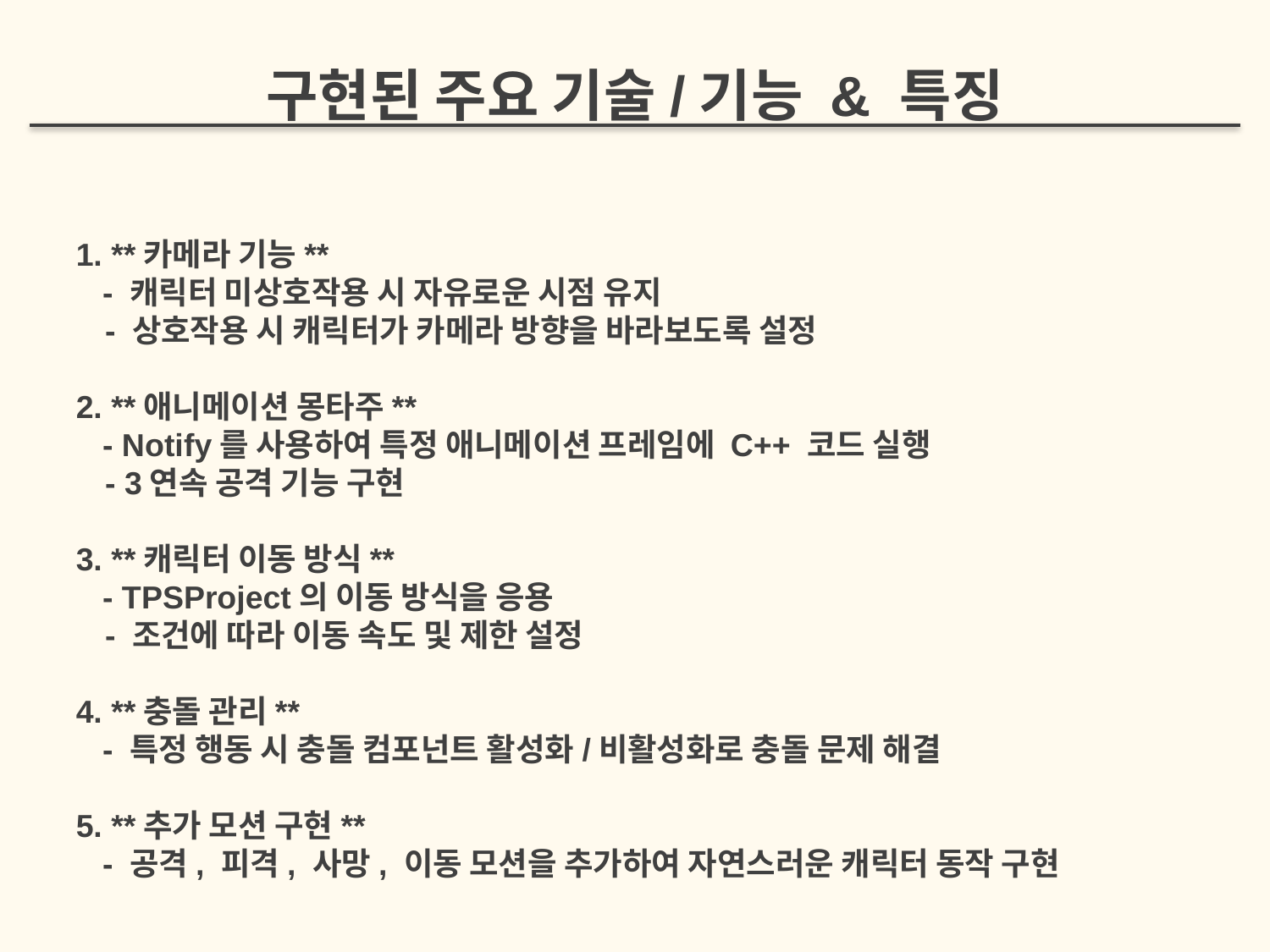

구현된 주요 기술/기능 & 특징

1. **카메라 기능**
   - 캐릭터 미상호작용 시 자유로운 시점 유지
   - 상호작용 시 캐릭터가 카메라 방향을 바라보도록 설정
2. **애니메이션 몽타주**
   - Notify를 사용하여 특정 애니메이션 프레임에 C++ 코드 실행
   - 3연속 공격 기능 구현
3. **캐릭터 이동 방식**
   - TPSProject의 이동 방식을 응용
   - 조건에 따라 이동 속도 및 제한 설정
4. **충돌 관리**
   - 특정 행동 시 충돌 컴포넌트 활성화/비활성화로 충돌 문제 해결
5. **추가 모션 구현**
   - 공격, 피격, 사망, 이동 모션을 추가하여 자연스러운 캐릭터 동작 구현